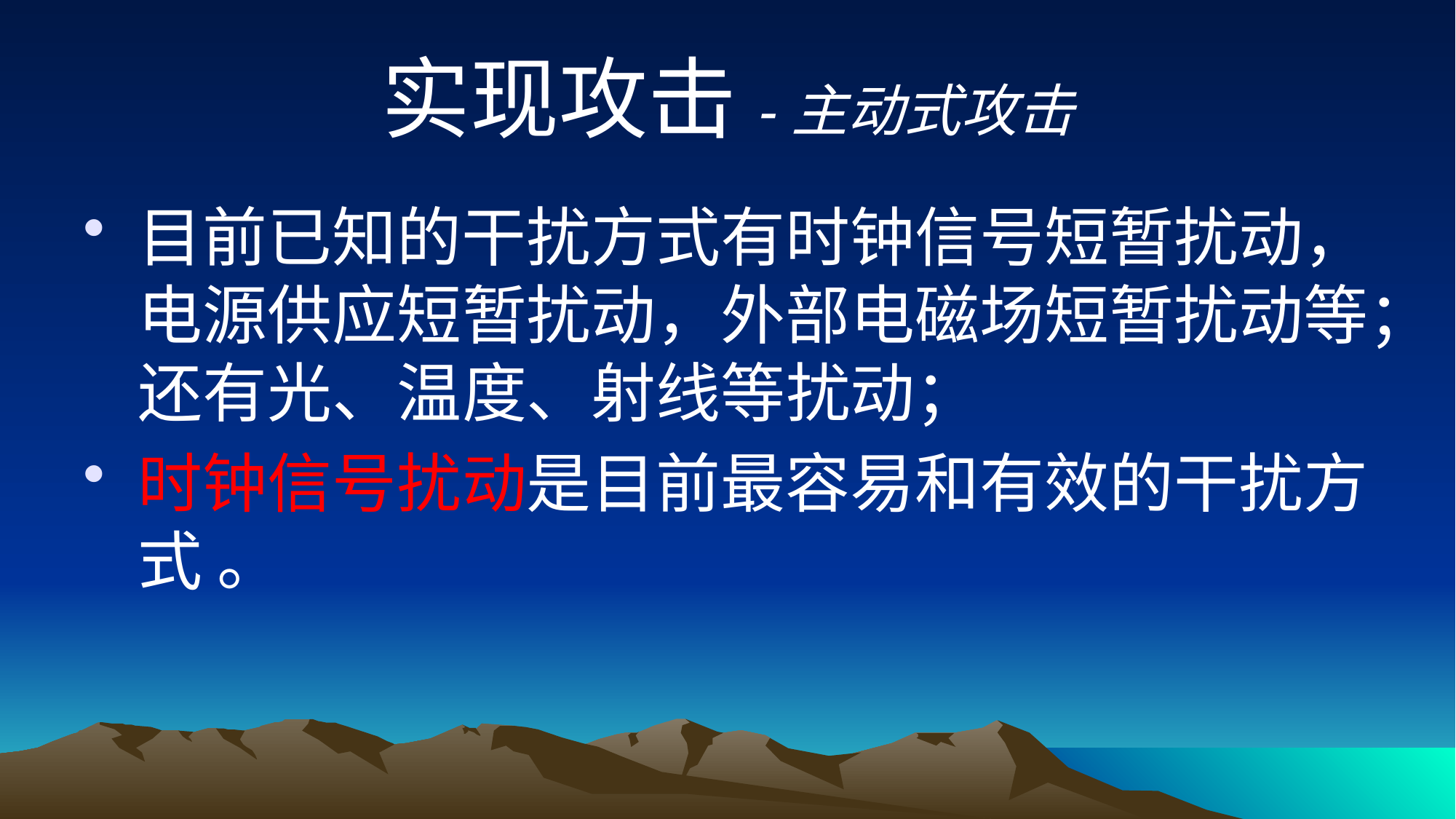

# 实现攻击-主动式攻击
目前已知的干扰方式有时钟信号短暂扰动，电源供应短暂扰动，外部电磁场短暂扰动等；还有光、温度、射线等扰动；
时钟信号扰动是目前最容易和有效的干扰方式 。